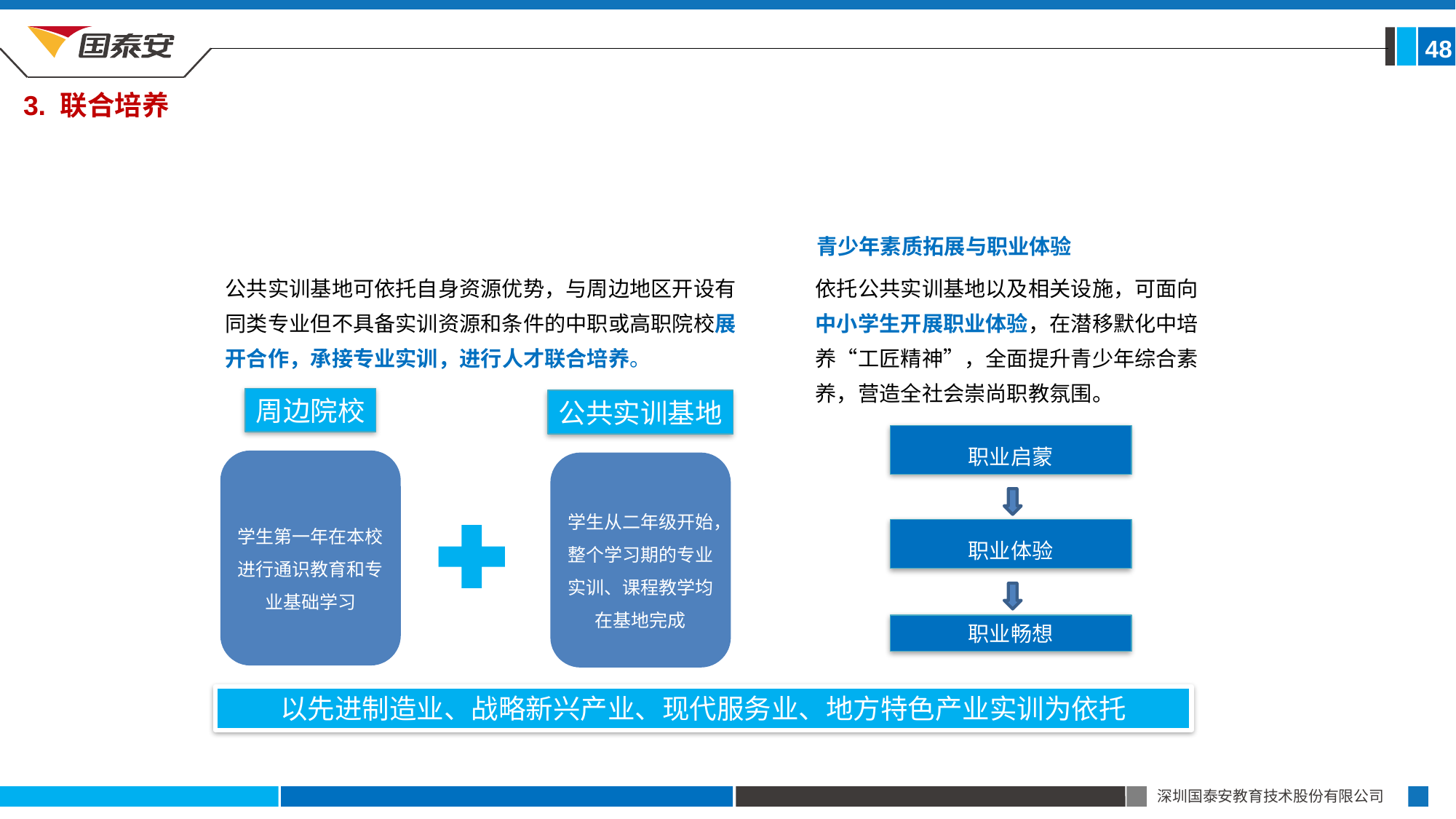

48
3. 联合培养
青少年素质拓展与职业体验
公共实训基地可依托自身资源优势，与周边地区开设有同类专业但不具备实训资源和条件的中职或高职院校展开合作，承接专业实训，进行人才联合培养。
依托公共实训基地以及相关设施，可面向中小学生开展职业体验，在潜移默化中培养“工匠精神”，全面提升青少年综合素养，营造全社会崇尚职教氛围。
周边院校
公共实训基地

学生从二年级开始，整个学习期的专业实训、课程教学均在基地完成
职业启蒙

职业体验

职业畅想

学生第一年在本校进行通识教育和专业基础学习

以先进制造业、战略新兴产业、现代服务业、地方特色产业实训为依托